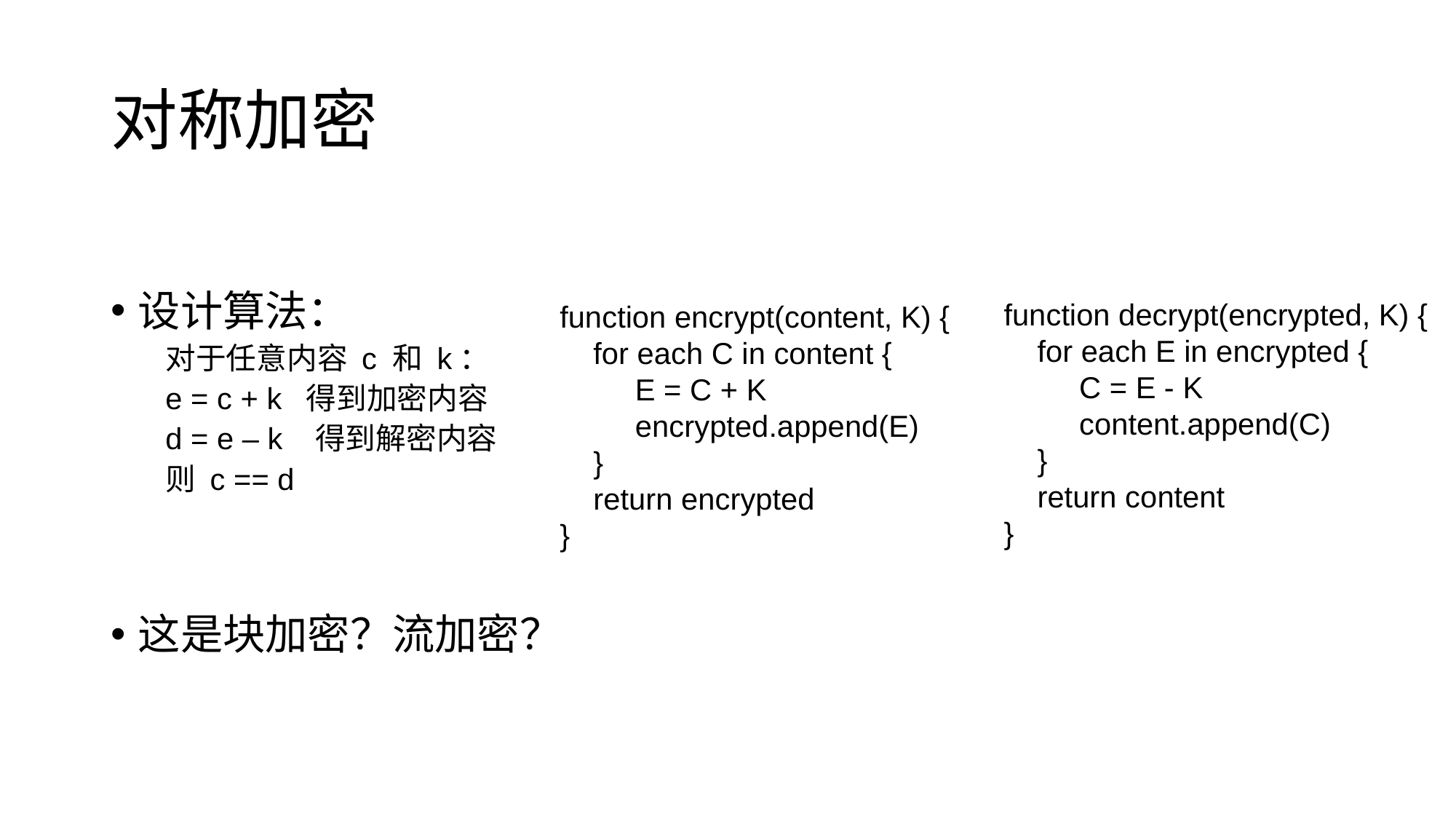

# 对称加密

设计算法：
对于任意内容 c 和 k：
e = c + k  得到加密内容
d = e – k   得到解密内容
则 c == d

这是块加密？流加密？
function decrypt(encrypted, K) {
    for each E in encrypted {
         C = E - K
         content.append(C)
    }
    return content
}
function encrypt(content, K) {
    for each C in content {
         E = C + K
         encrypted.append(E)
    }
    return encrypted
}